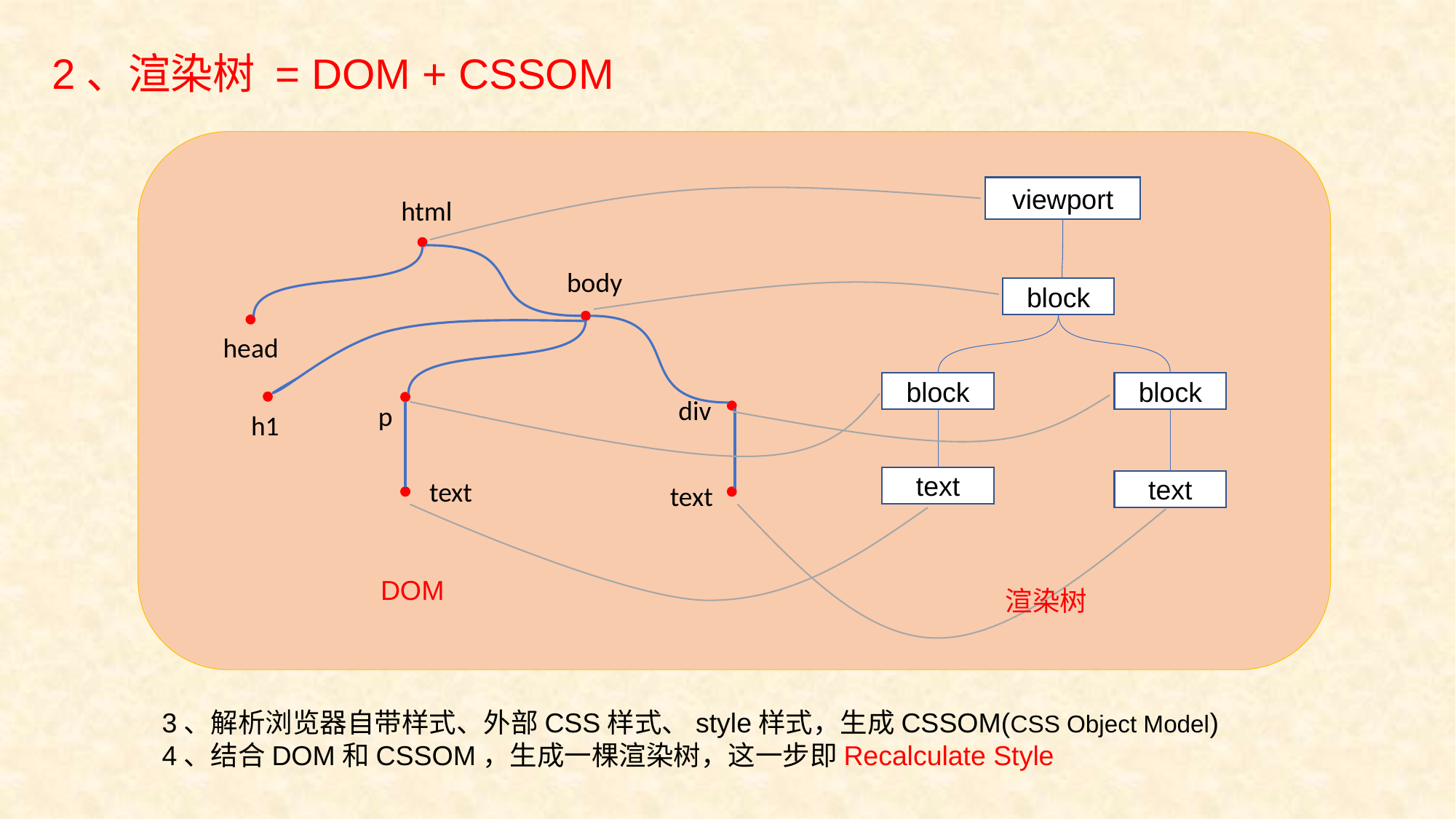

# 2、渲染树 = DOM + CSSOM

viewport

html

body
block

head
block
block
div

p

h1
text
text
text
text

DOM
渲染树
3、解析浏览器自带样式、外部CSS样式、style样式，生成CSSOM(CSS Object Model)
4、结合DOM和CSSOM，生成一棵渲染树，这一步即Recalculate Style